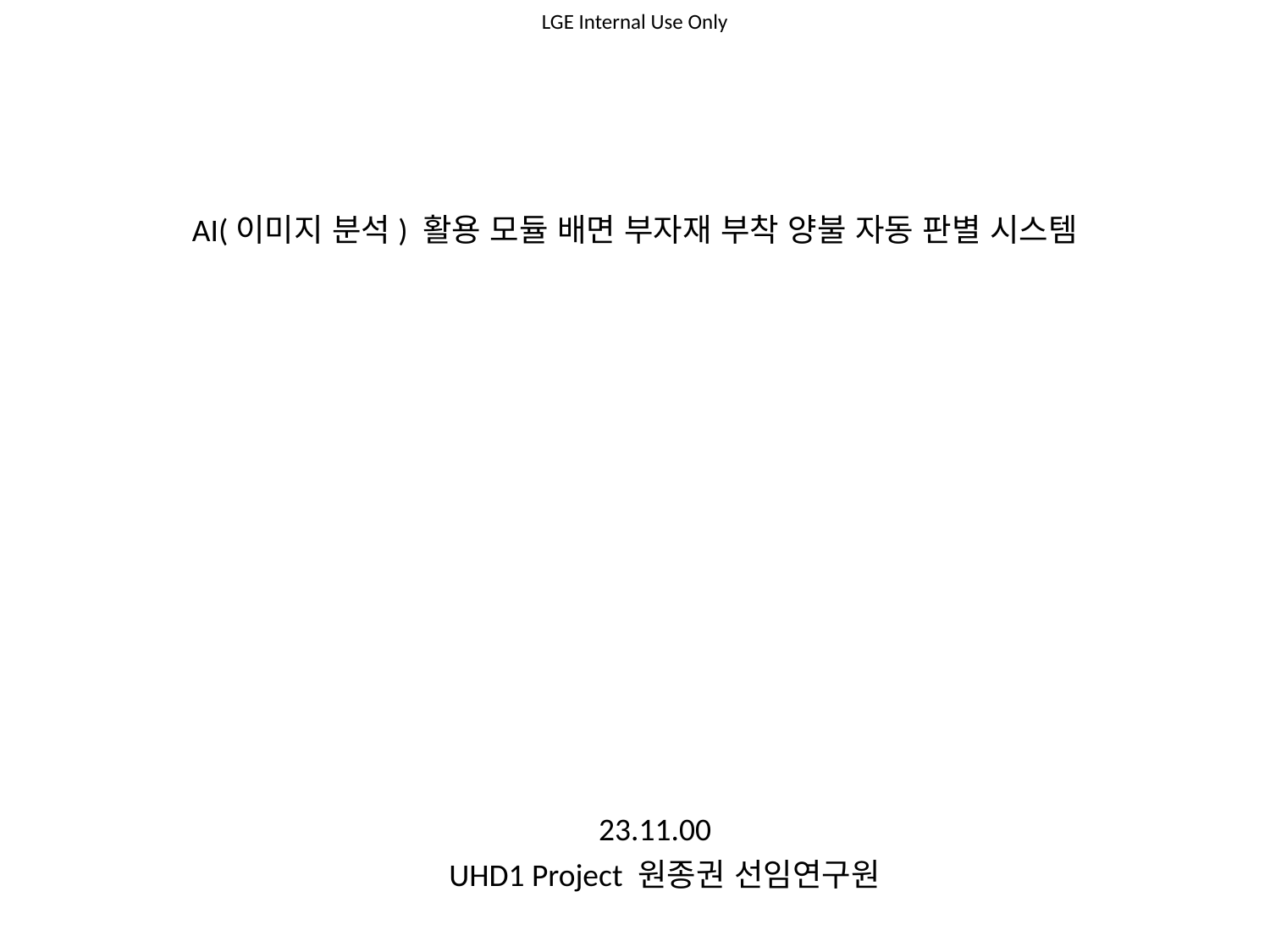

AI(이미지 분석) 활용 모듈 배면 부자재 부착 양불 자동 판별 시스템
23.11.00
UHD1 Project 원종권 선임연구원